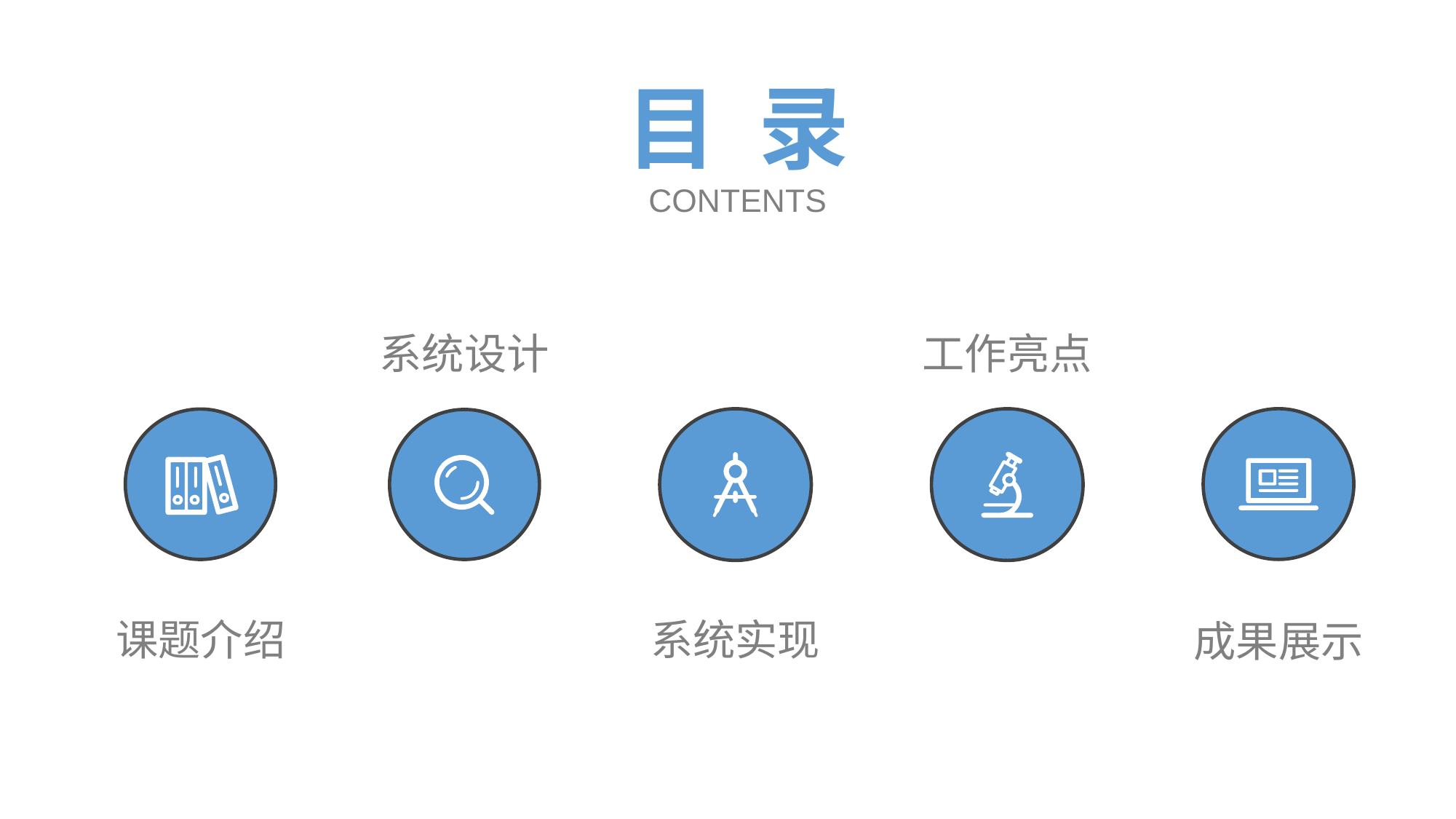

目  录
CONTENTS
系统设计
工作亮点

课题介绍
系统实现
成果展示